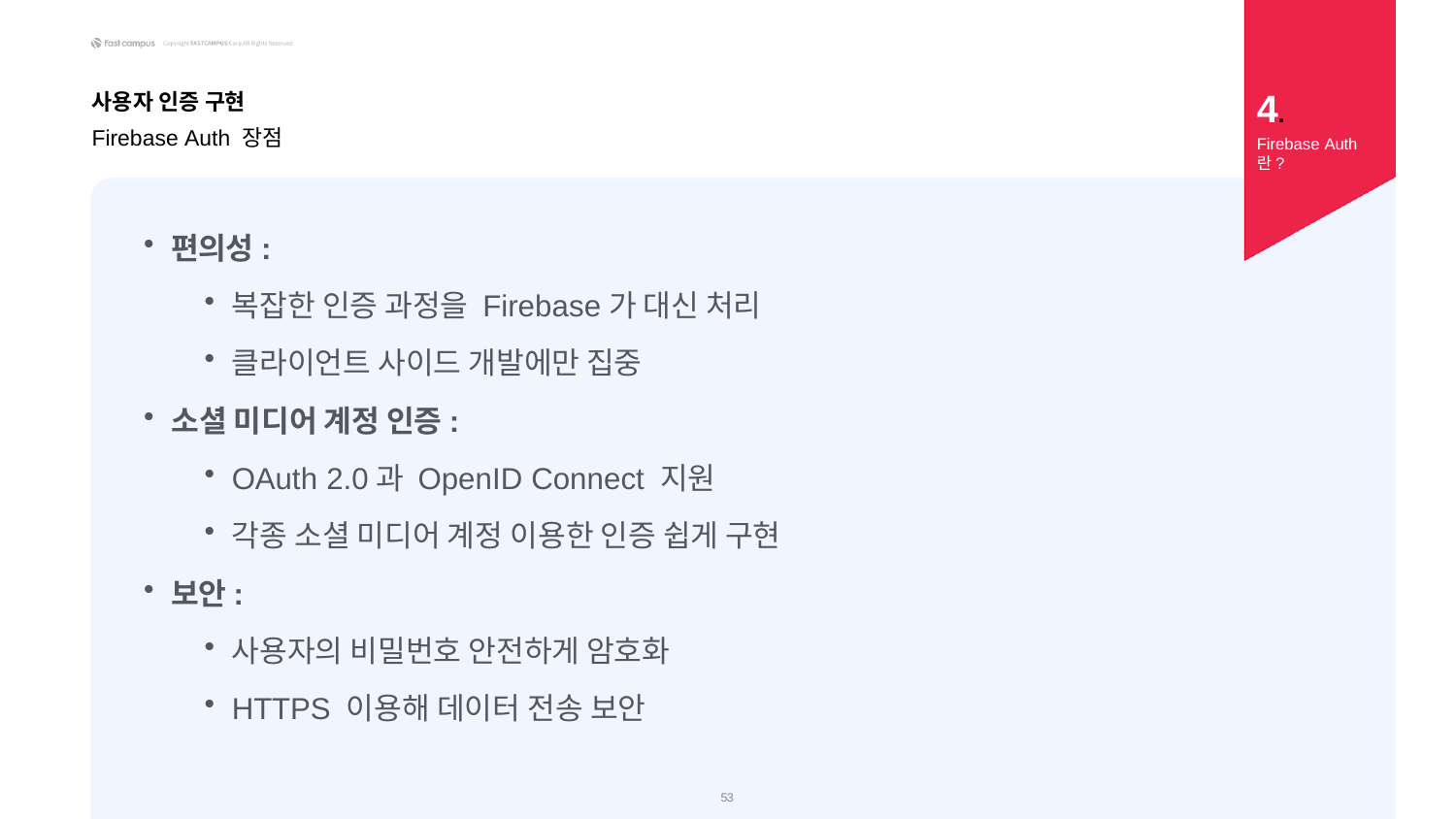

4.
Firebase Auth란?
사용자 인증 구현
Firebase Auth 장점
편의성:
복잡한 인증 과정을 Firebase가 대신 처리
클라이언트 사이드 개발에만 집중
소셜 미디어 계정 인증:
OAuth 2.0과 OpenID Connect 지원
각종 소셜 미디어 계정 이용한 인증 쉽게 구현
보안:
사용자의 비밀번호 안전하게 암호화
HTTPS 이용해 데이터 전송 보안
53